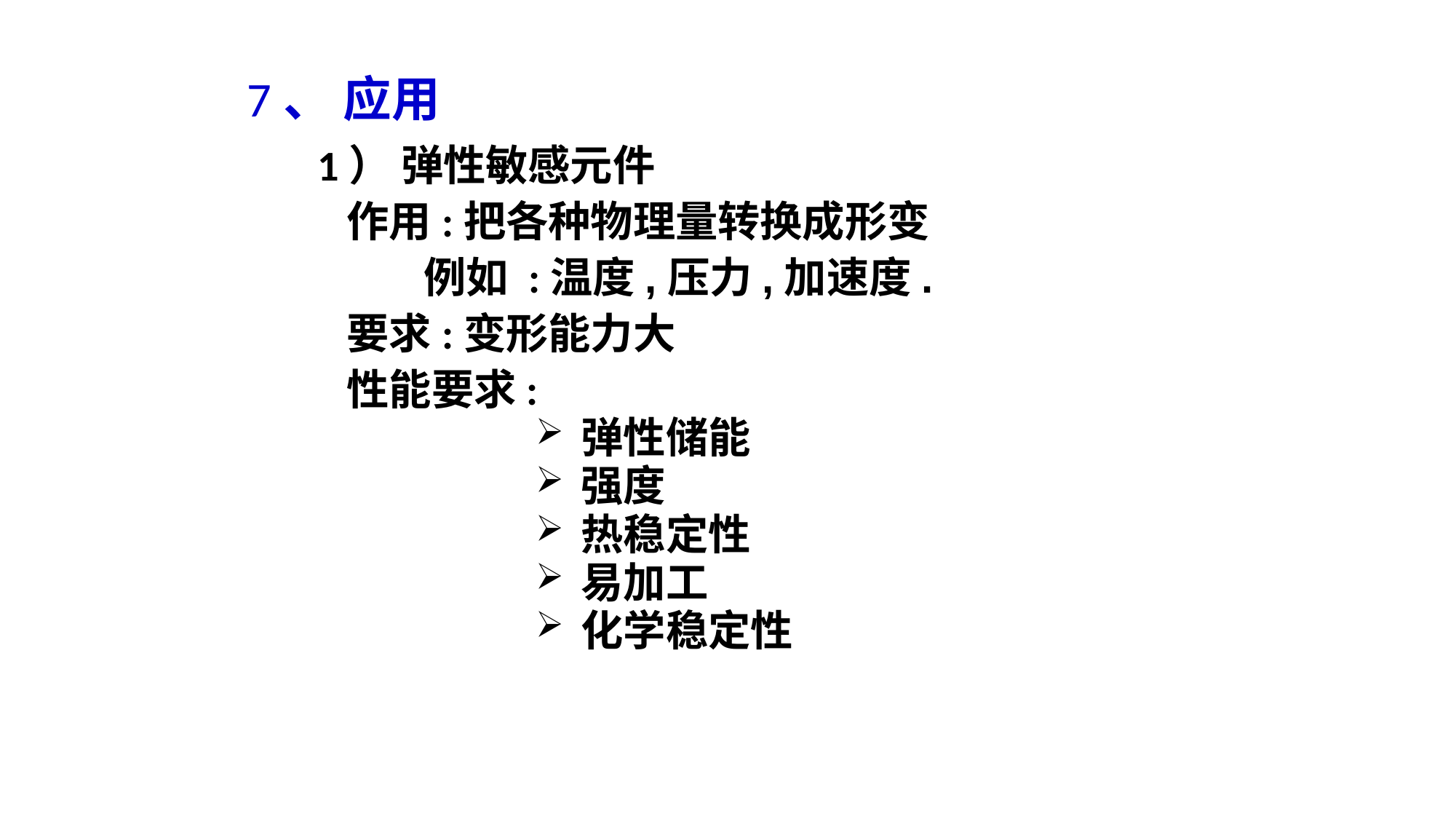

7、 应用
1） 弹性敏感元件
  作用:把各种物理量转换成形变
          例如 :温度,压力,加速度.
  要求:变形能力大
  性能要求:
弹性储能
强度
热稳定性
易加工
化学稳定性